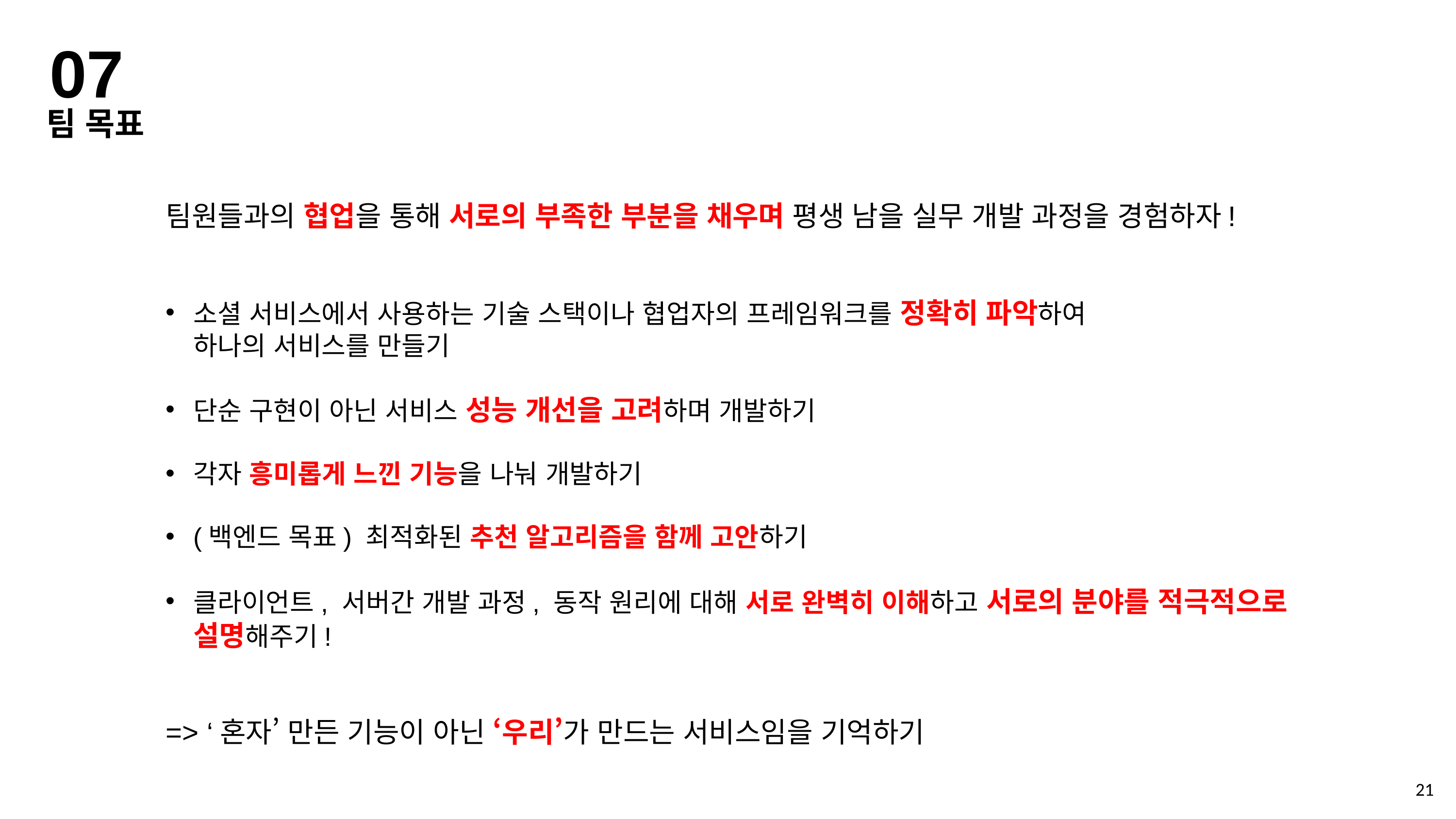

07
팀 목표

팀원들과의 협업을 통해 서로의 부족한 부분을 채우며 평생 남을 실무 개발 과정을 경험하자!

소셜 서비스에서 사용하는 기술 스택이나 협업자의 프레임워크를 정확히 파악하여
하나의 서비스를 만들기

단순 구현이 아닌 서비스 성능 개선을 고려하며 개발하기

각자 흥미롭게 느낀 기능을 나눠 개발하기

(백엔드 목표) 최적화된 추천 알고리즘을 함께 고안하기

클라이언트, 서버간 개발 과정, 동작 원리에 대해 서로 완벽히 이해하고 서로의 분야를 적극적으로 설명해주기!

=> ‘혼자’ 만든 기능이 아닌 ‘우리’가 만드는 서비스임을 기억하기
21